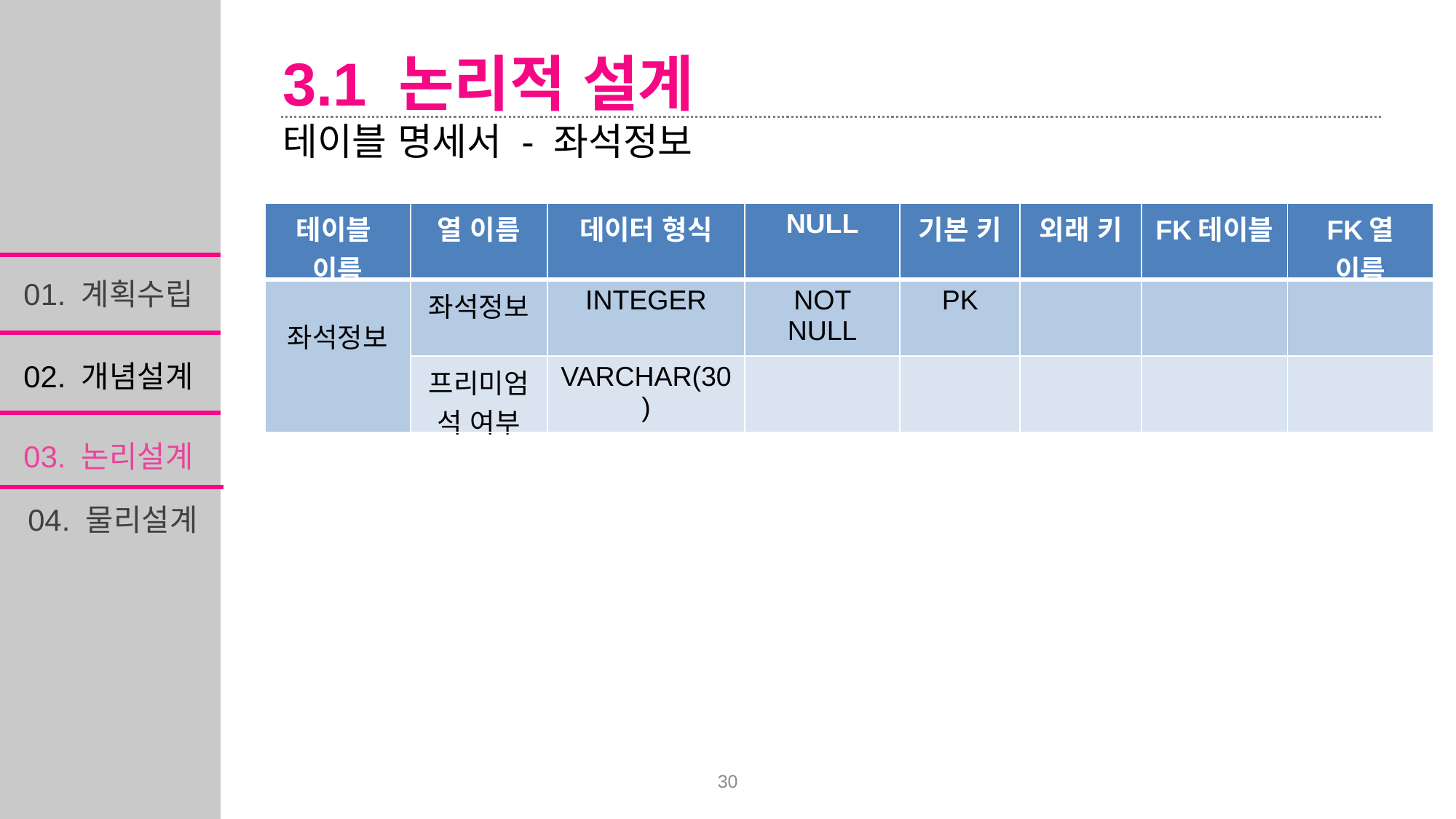

3.1 논리적 설계
테이블 명세서 - 좌석정보

| 테이블 이름 | 열 이름 | 데이터 형식 | NULL | 기본 키 | 외래 키 | FK테이블 | FK열 이름 |
| --- | --- | --- | --- | --- | --- | --- | --- |
| 좌석정보 | 좌석정보 | INTEGER | NOT NULL | PK |  |  |  |
|  | 프리미엄석 여부 | VARCHAR(30) |  |  |  |  |  |
01. 계획수립

02. 개념설계
03. 논리설계
04. 물리설계
30